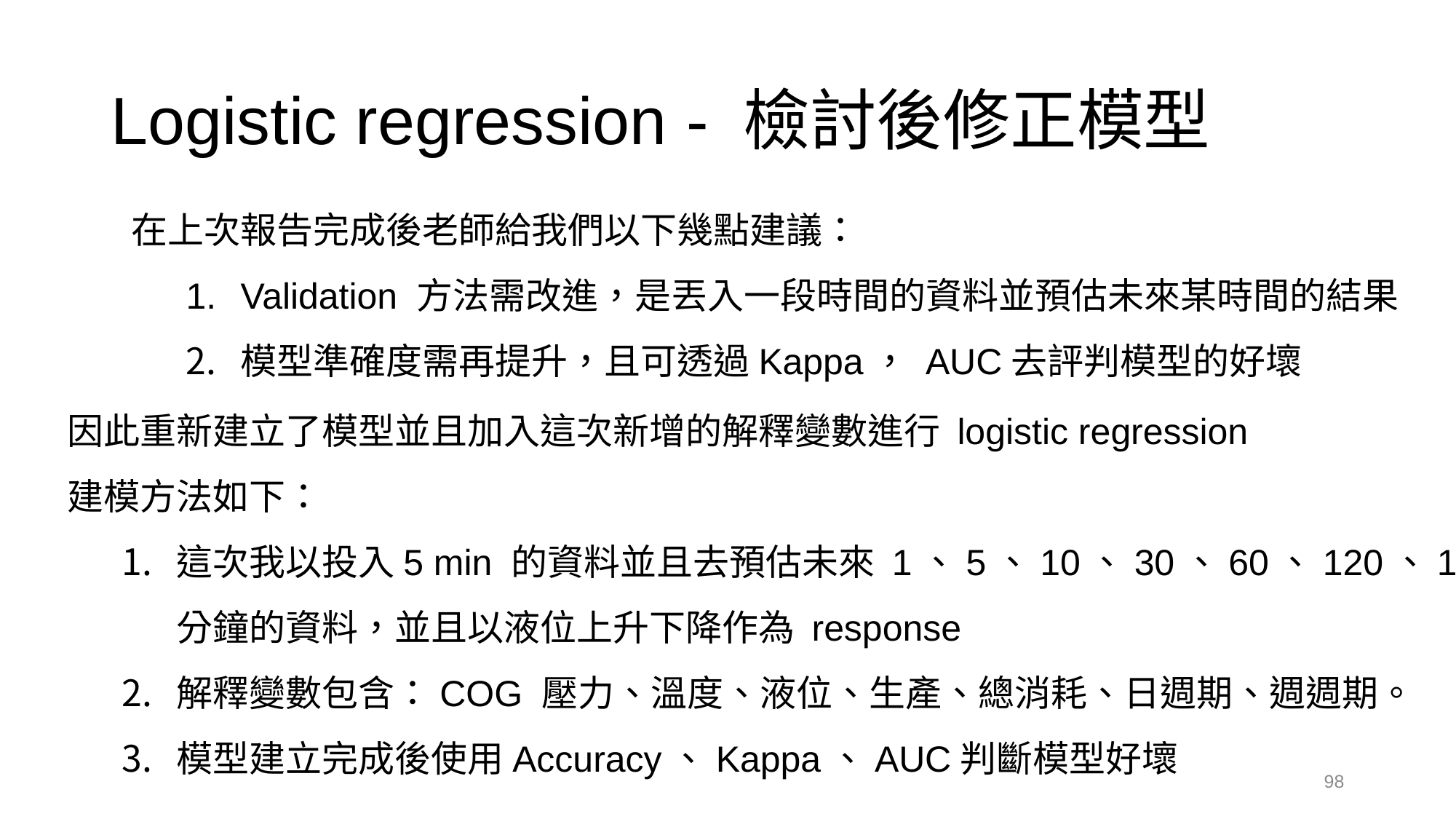

# Logistic regression - 檢討後修正模型
在上次報告完成後老師給我們以下幾點建議：
Validation 方法需改進，是丟入一段時間的資料並預估未來某時間的結果
模型準確度需再提升，且可透過Kappa， AUC去評判模型的好壞
因此重新建立了模型並且加入這次新增的解釋變數進行 logistic regression
建模方法如下：
這次我以投入5 min 的資料並且去預估未來 1、5、10、30、60、120、180
分鐘的資料，並且以液位上升下降作為 response
解釋變數包含：COG 壓力、溫度、液位、生產、總消耗、日週期、週週期。
模型建立完成後使用Accuracy、Kappa、AUC判斷模型好壞
98